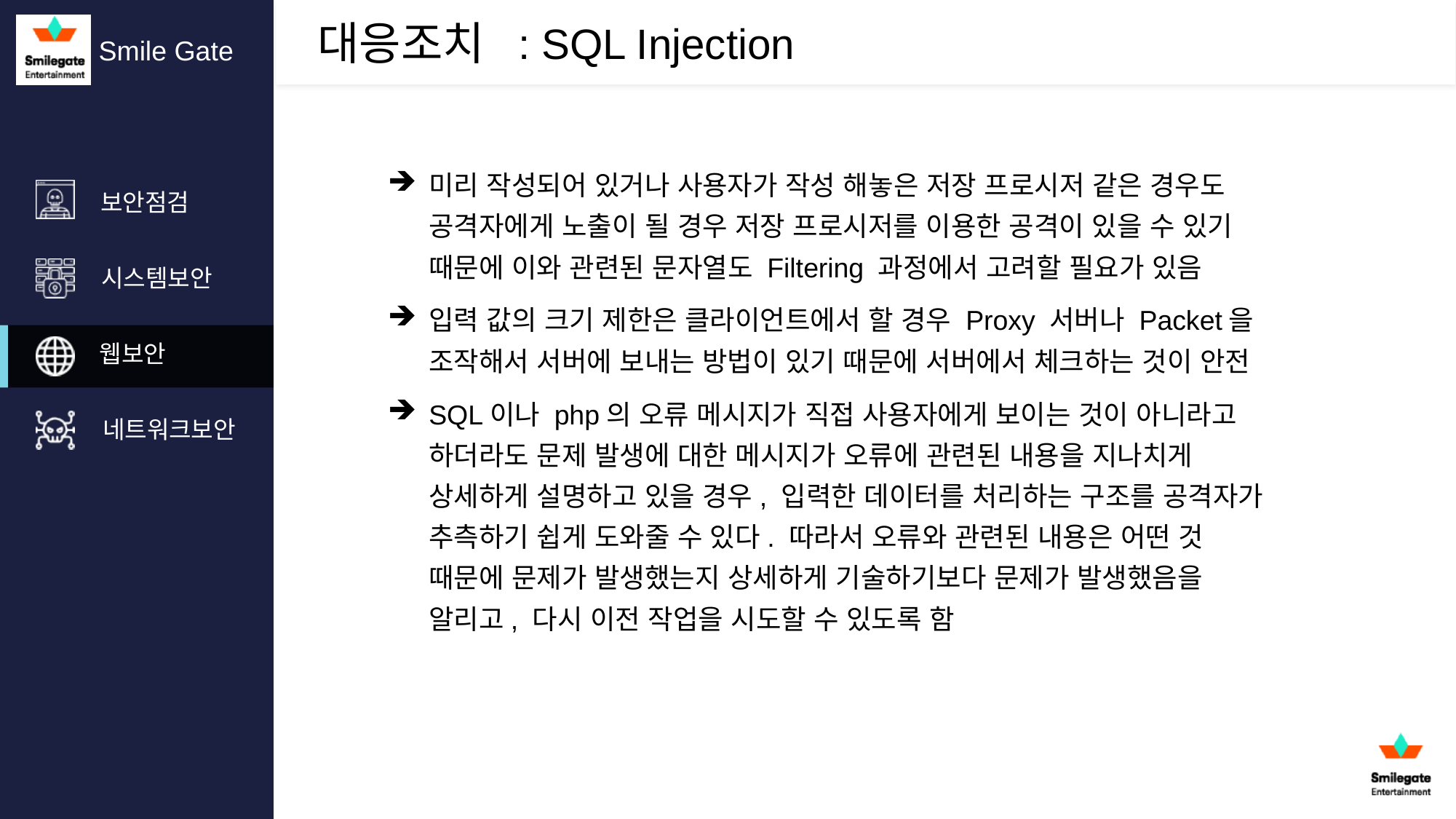

: SQL Injection
미리 작성되어 있거나 사용자가 작성 해놓은 저장 프로시저 같은 경우도 공격자에게 노출이 될 경우 저장 프로시저를 이용한 공격이 있을 수 있기 때문에 이와 관련된 문자열도 Filtering 과정에서 고려할 필요가 있음
입력 값의 크기 제한은 클라이언트에서 할 경우 Proxy 서버나 Packet을 조작해서 서버에 보내는 방법이 있기 때문에 서버에서 체크하는 것이 안전
SQL이나 php의 오류 메시지가 직접 사용자에게 보이는 것이 아니라고 하더라도 문제 발생에 대한 메시지가 오류에 관련된 내용을 지나치게 상세하게 설명하고 있을 경우, 입력한 데이터를 처리하는 구조를 공격자가 추측하기 쉽게 도와줄 수 있다. 따라서 오류와 관련된 내용은 어떤 것 때문에 문제가 발생했는지 상세하게 기술하기보다 문제가 발생했음을 알리고, 다시 이전 작업을 시도할 수 있도록 함